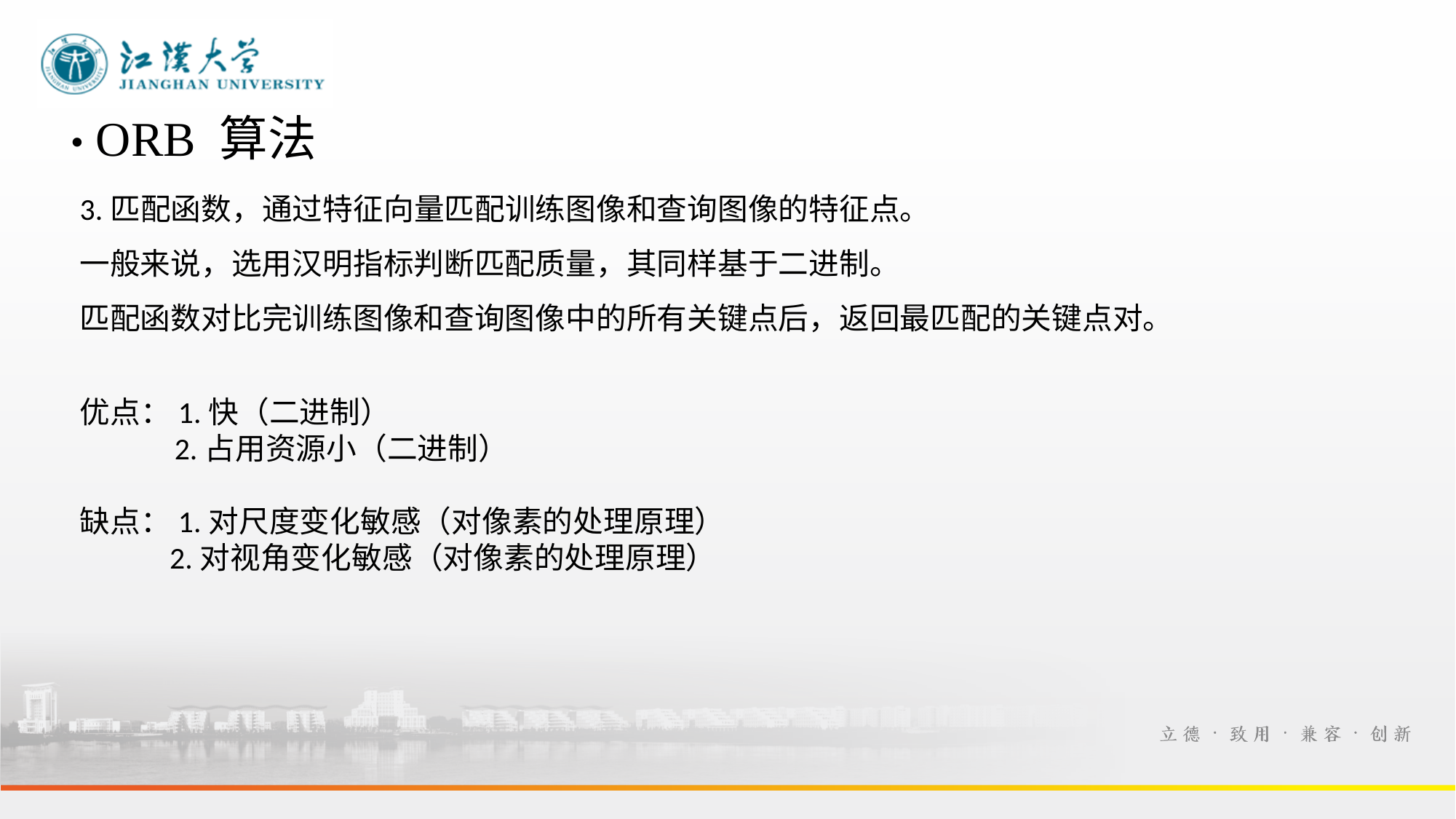

· ORB 算法
3.匹配函数，通过特征向量匹配训练图像和查询图像的特征点。
一般来说，选用汉明指标判断匹配质量，其同样基于二进制。
匹配函数对比完训练图像和查询图像中的所有关键点后，返回最匹配的关键点对。

优点：1.快（二进制）
             2.占用资源小（二进制）

缺点：1.对尺度变化敏感（对像素的处理原理）
             2.对视角变化敏感（对像素的处理原理）